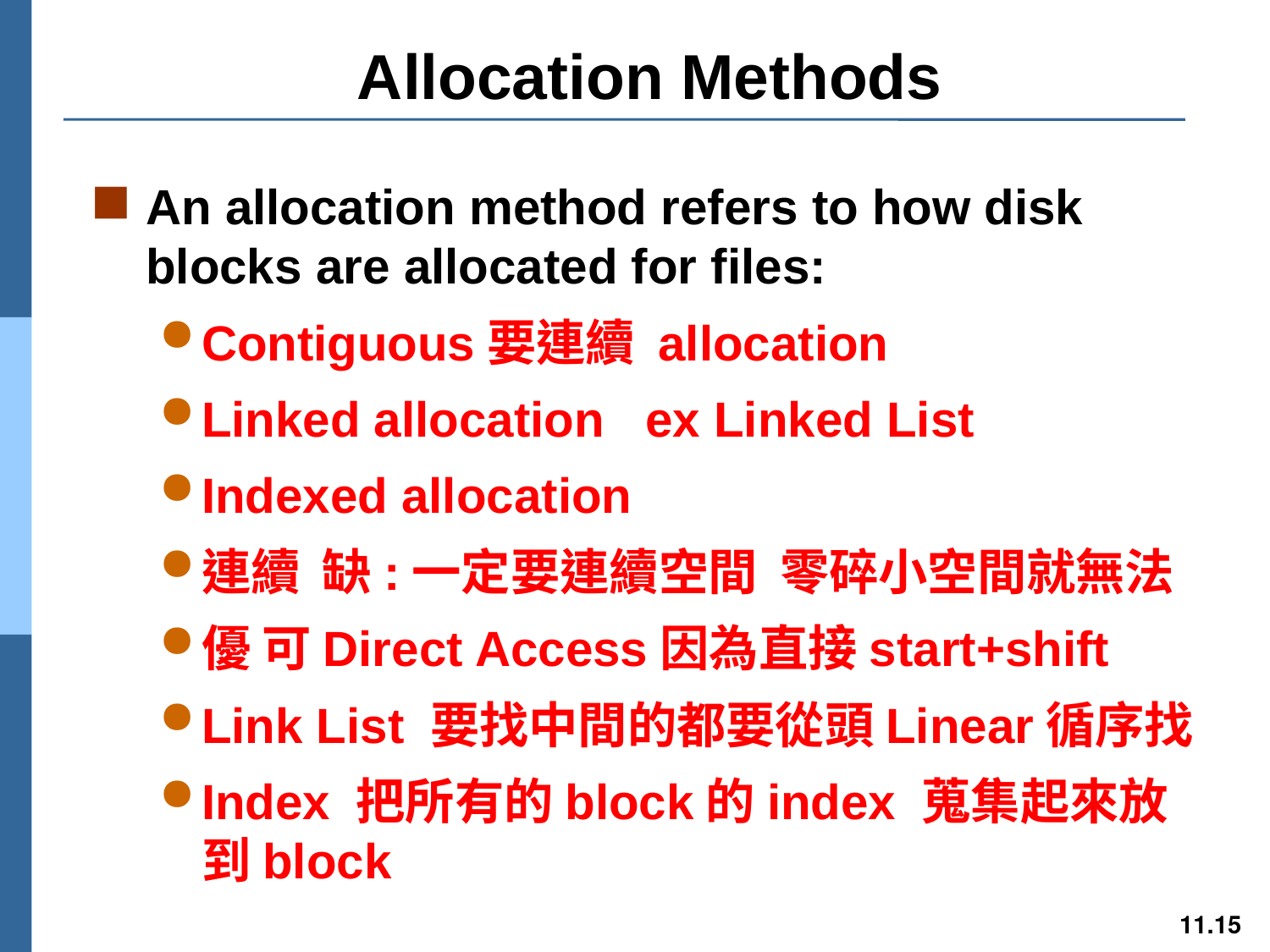

# Allocation Methods
An allocation method refers to how disk blocks are allocated for files:
Contiguous要連續 allocation
Linked allocation   ex Linked List
Indexed allocation
連續  缺:一定要連續空間  零碎小空間就無法
優 可Direct Access因為直接start+shift
Link List 要找中間的都要從頭Linear循序找
Index 把所有的block的index 蒐集起來放到block